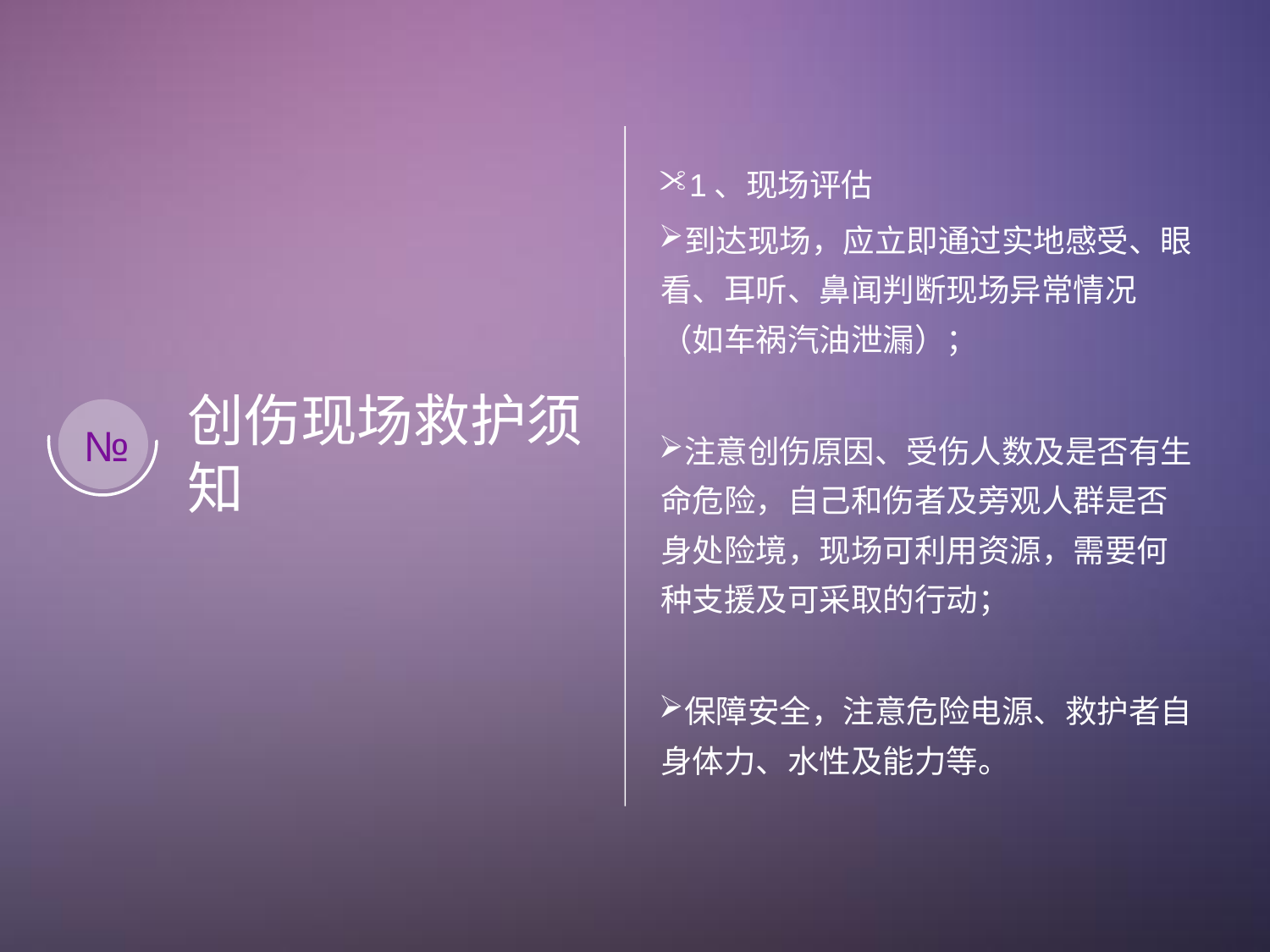

1、现场评估
到达现场，应立即通过实地感受、眼看、耳听、鼻闻判断现场异常情况（如车祸汽油泄漏）；

注意创伤原因、受伤人数及是否有生命危险，自己和伤者及旁观人群是否身处险境，现场可利用资源，需要何种支援及可采取的行动；

保障安全，注意危险电源、救护者自身体力、水性及能力等。
创伤现场救护须知

№